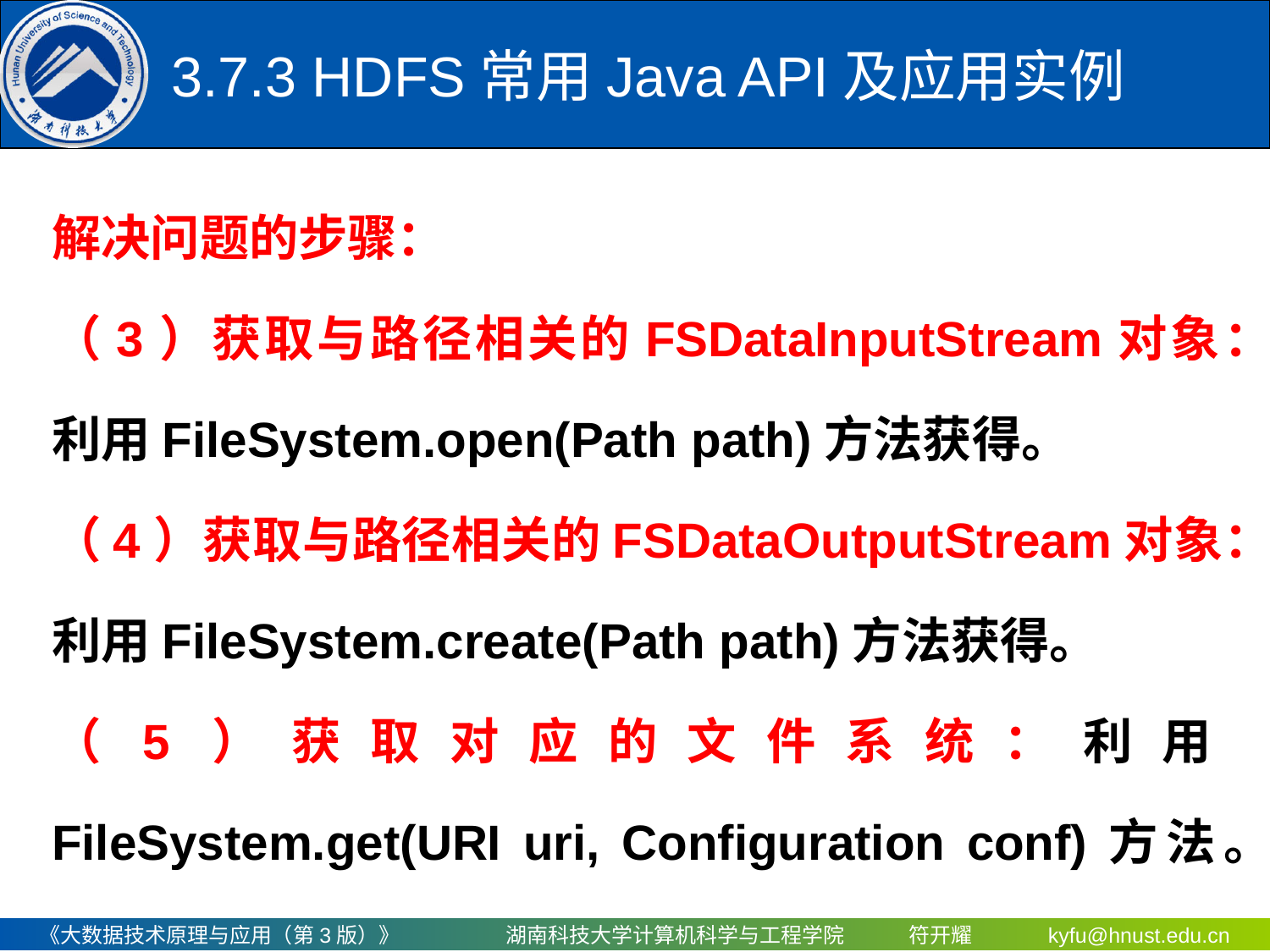

# 3.7.3 HDFS常用Java API及应用实例
解决问题的步骤：
（3）获取与路径相关的FSDataInputStream对象：利用FileSystem.open(Path path)方法获得。
（4）获取与路径相关的FSDataOutputStream对象：利用FileSystem.create(Path path)方法获得。
（5）获取对应的文件系统：利用FileSystem.get(URI uri, Configuration conf)方法。